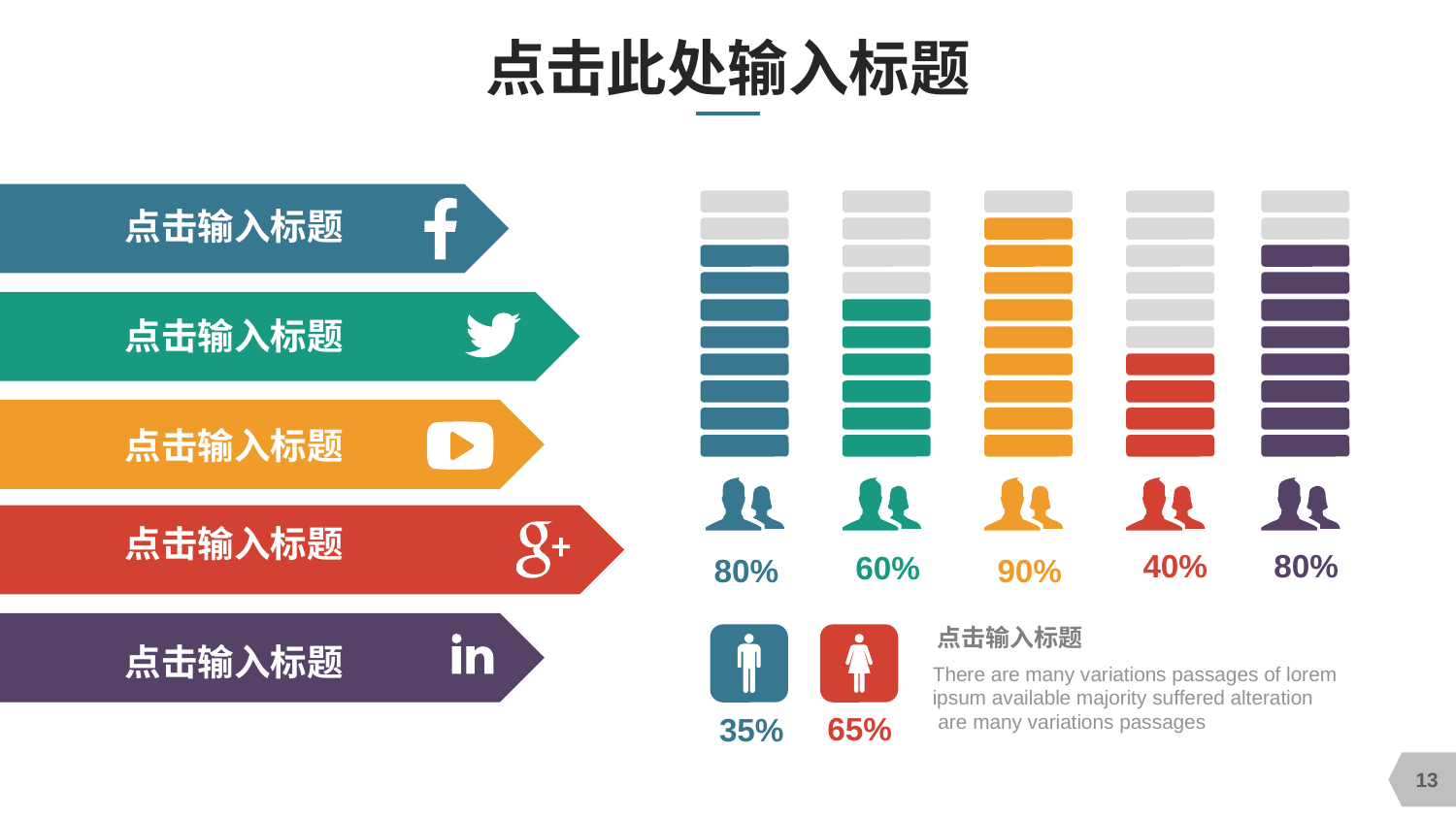

# 点击此处输入标题

点击输入标题

点击输入标题

点击输入标题

点击输入标题

40%
80%
60%
80%
90%

点击输入标题

点击输入标题
There are many variations passages of lorem
ipsum available majority suffered alteration
 are many variations passages
65%
35%
13